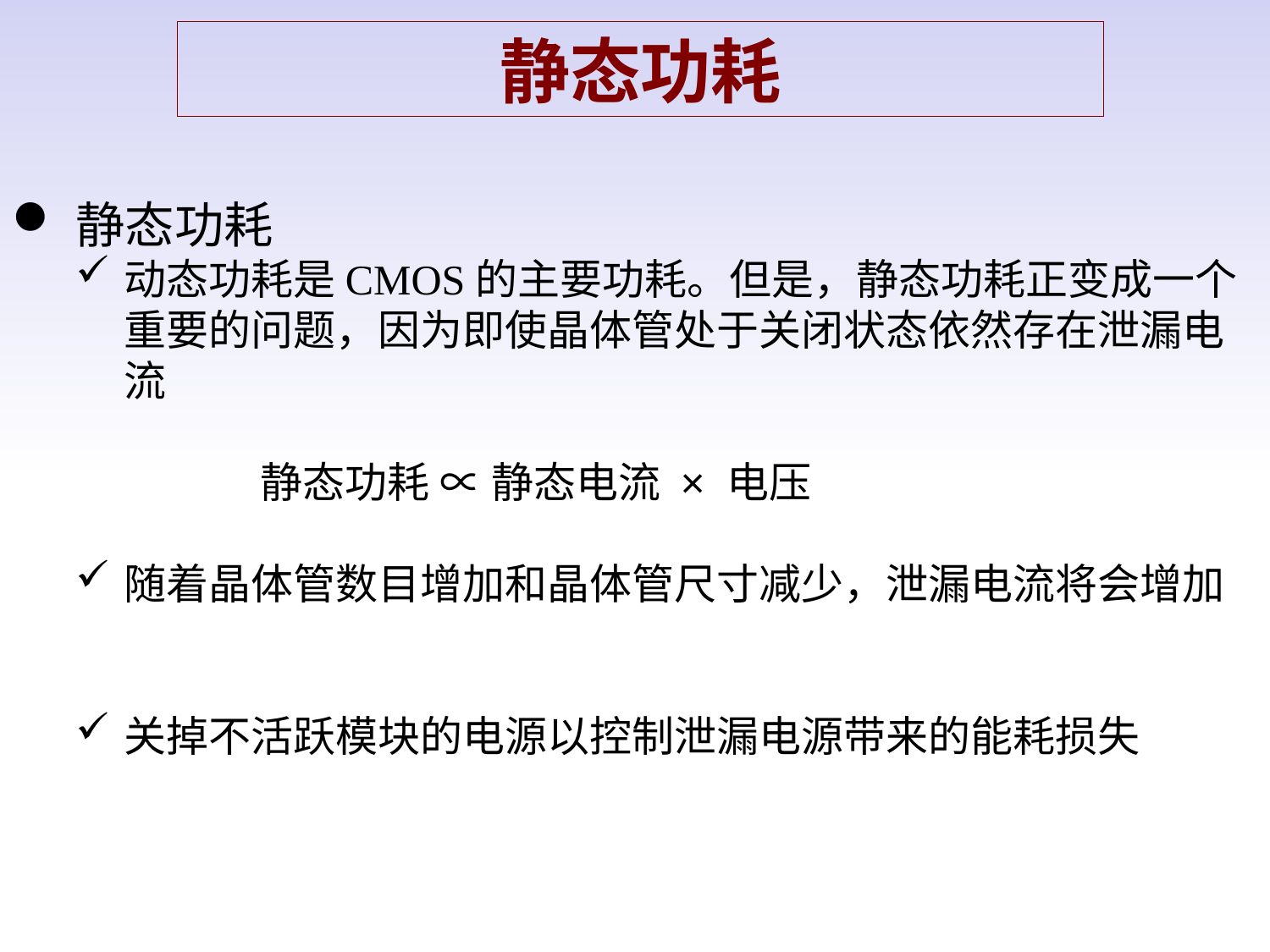

静态功耗
静态功耗
动态功耗是CMOS的主要功耗。但是，静态功耗正变成一个重要的问题，因为即使晶体管处于关闭状态依然存在泄漏电流

                         静态功耗 ∝ 静态电流 × 电压

随着晶体管数目增加和晶体管尺寸减少，泄漏电流将会增加

关掉不活跃模块的电源以控制泄漏电源带来的能耗损失